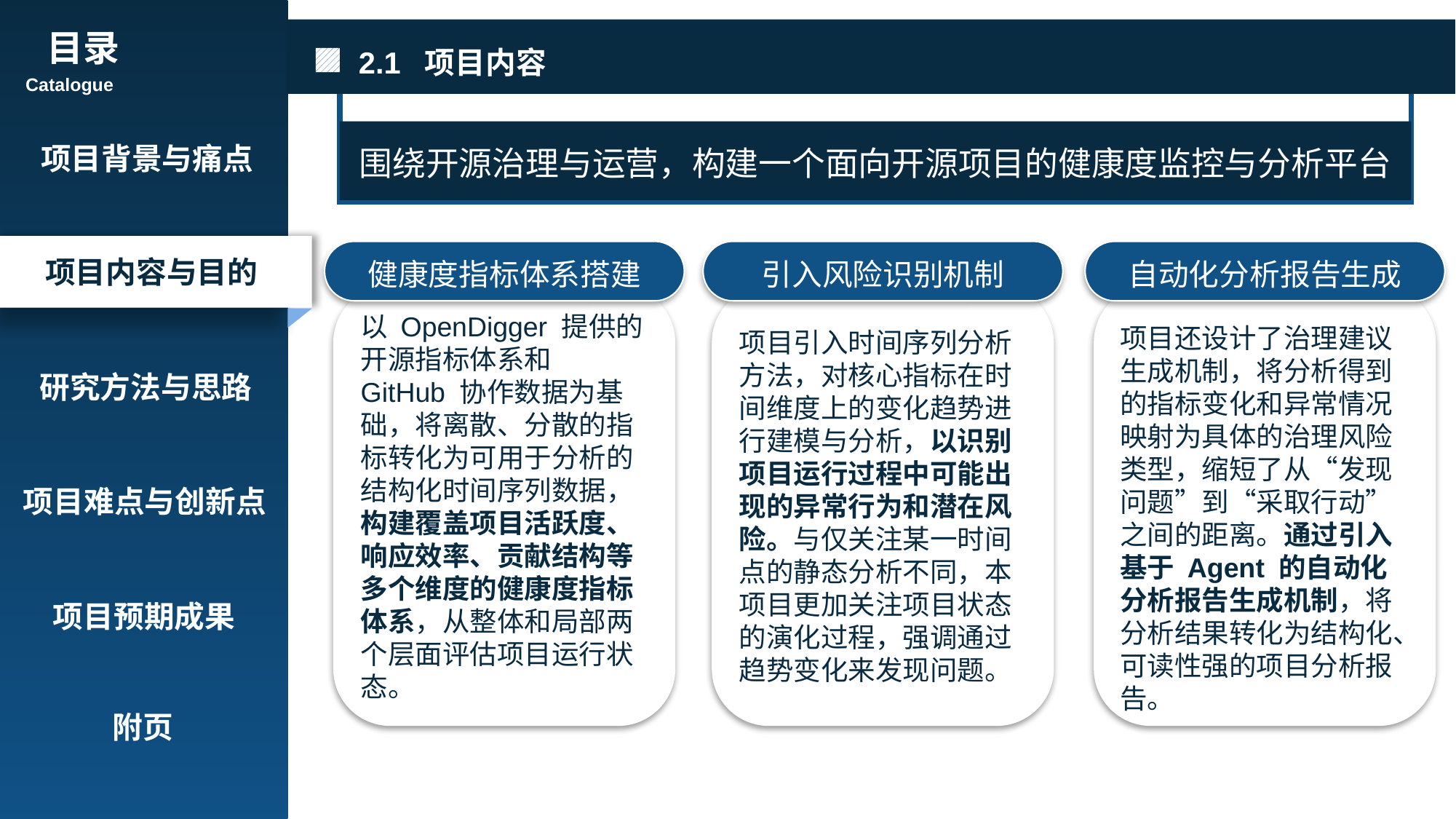

2.1  项目内容
目录

Catalogue
项目背景与痛点

项目内容与目的

研究方法与思路
项目难点与创新点
项目预期成果
附页
视觉工作记忆离线态表征的生成机制
围绕开源治理与运营，构建一个面向开源项目的健康度监控与分析平台
健康度指标体系搭建
引入风险识别机制
自动化分析报告生成
以 OpenDigger 提供的开源指标体系和 GitHub 协作数据为基础，将离散、分散的指标转化为可用于分析的结构化时间序列数据，构建覆盖项目活跃度、响应效率、贡献结构等多个维度的健康度指标体系，从整体和局部两个层面评估项目运行状态。
项目引入时间序列分析方法，对核心指标在时间维度上的变化趋势进行建模与分析，以识别项目运行过程中可能出现的异常行为和潜在风险。与仅关注某一时间点的静态分析不同，本项目更加关注项目状态的演化过程，强调通过趋势变化来发现问题。

项目还设计了治理建议生成机制，将分析得到的指标变化和异常情况映射为具体的治理风险类型，缩短了从“发现问题”到“采取行动”之间的距离。通过引入基于 Agent 的自动化分析报告生成机制，将分析结果转化为结构化、可读性强的项目分析报告。